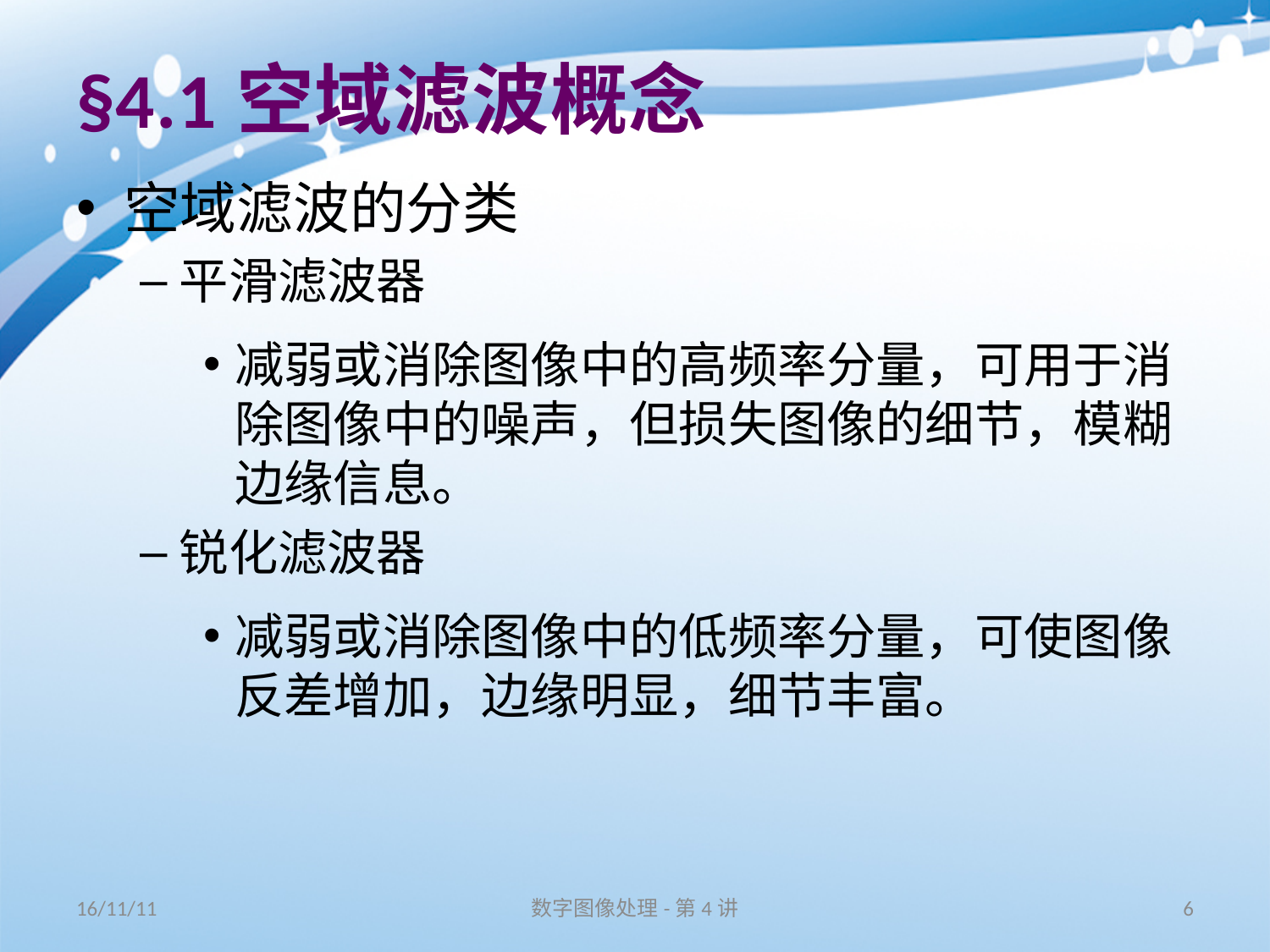

# §4.1空域滤波概念
空域滤波的分类
平滑滤波器
减弱或消除图像中的高频率分量，可用于消除图像中的噪声，但损失图像的细节，模糊边缘信息。
锐化滤波器
减弱或消除图像中的低频率分量，可使图像反差增加，边缘明显，细节丰富。
16/11/11
数字图像处理-第4讲
6